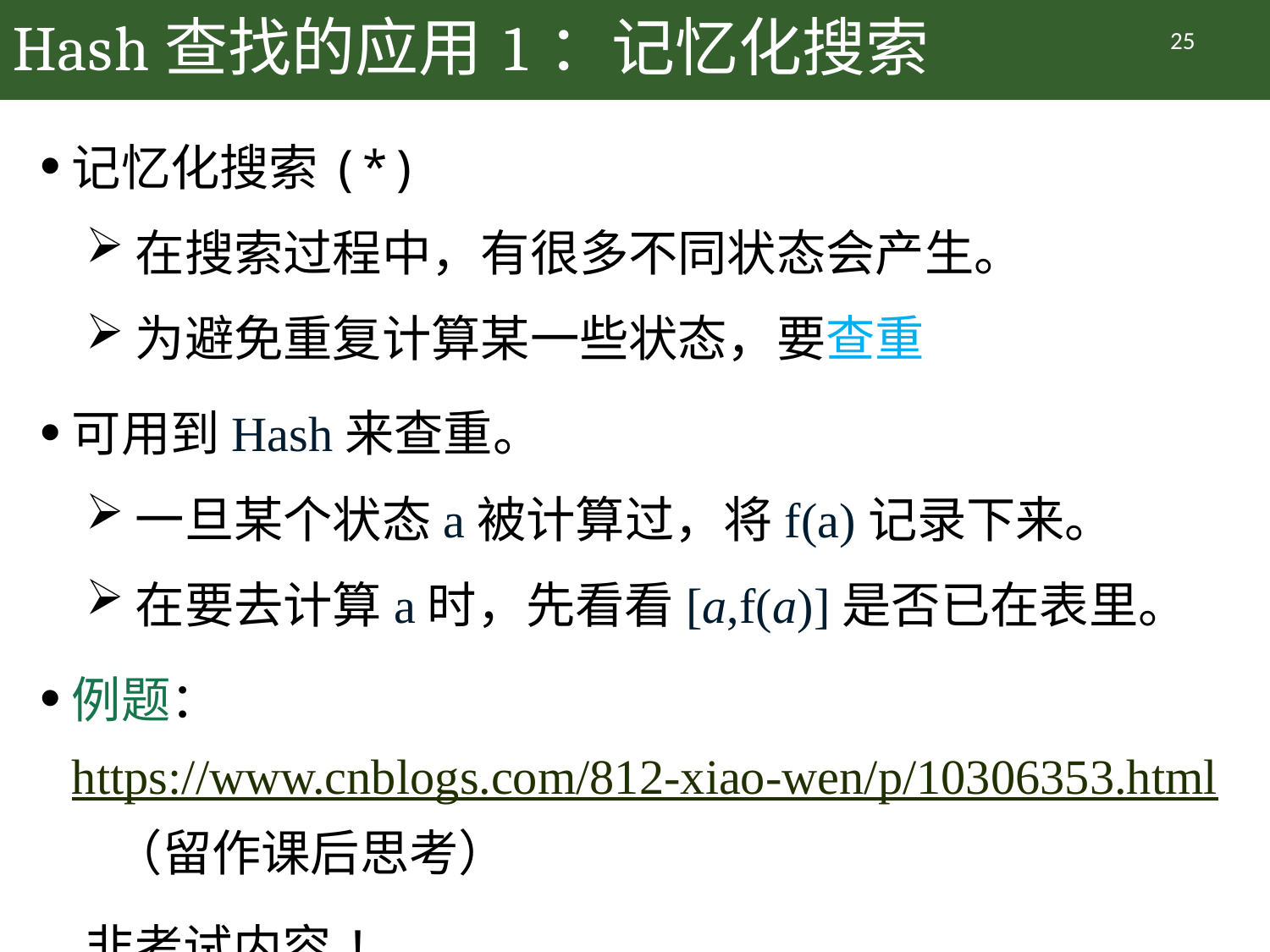

# Hash查找的应用1：记忆化搜索
25
记忆化搜索(*)
在搜索过程中，有很多不同状态会产生。
为避免重复计算某一些状态，要查重
可用到Hash来查重。
一旦某个状态a被计算过，将f(a)记录下来。
在要去计算a时，先看看[a,f(a)]是否已在表里。
例题：https://www.cnblogs.com/812-xiao-wen/p/10306353.html  （留作课后思考）
   非考试内容!